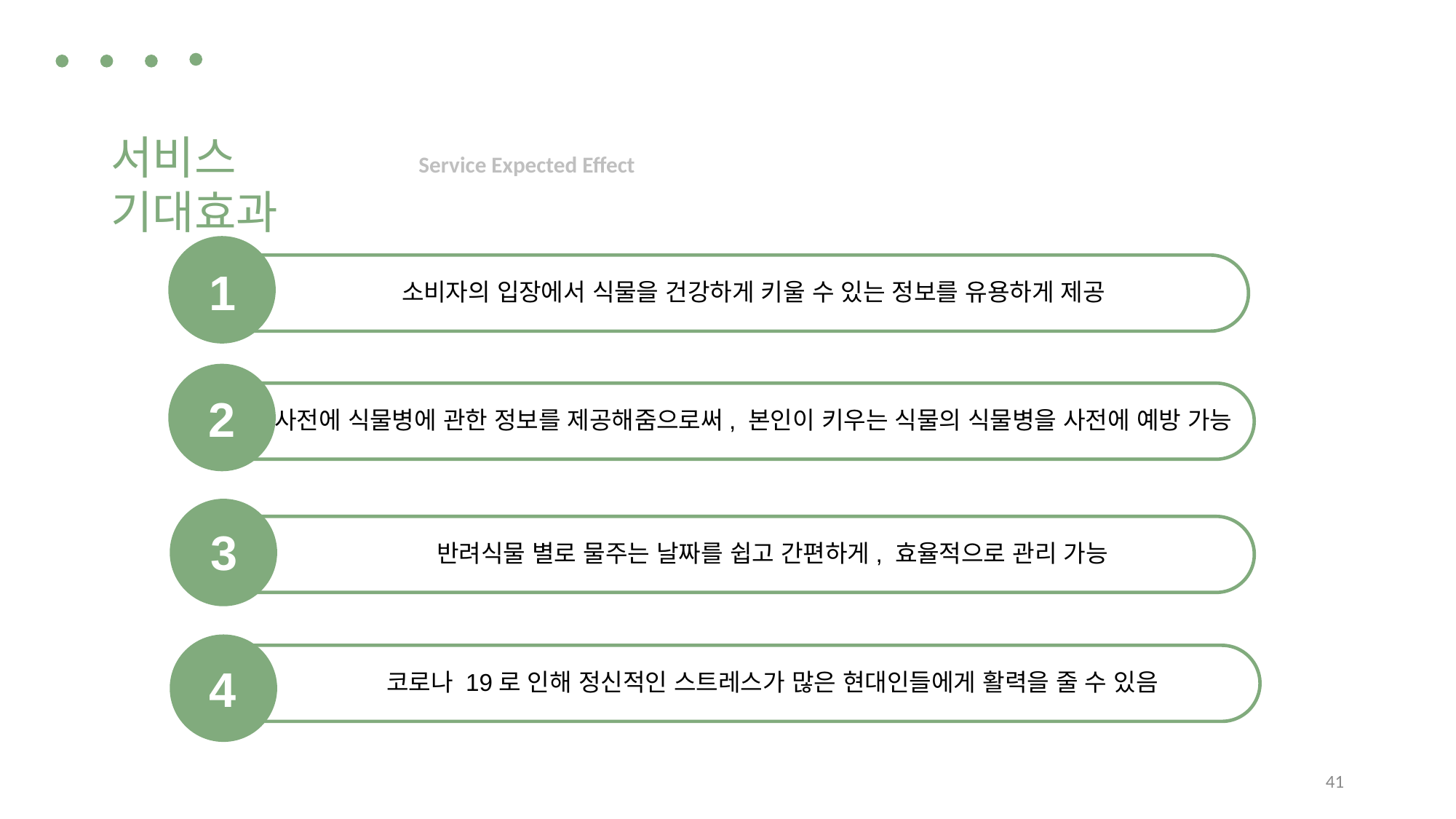

서비스 기대효과
Service Expected Effect

1
소비자의 입장에서 식물을 건강하게 키울 수 있는 정보를 유용하게 제공

2
사전에 식물병에 관한 정보를 제공해줌으로써, 본인이 키우는 식물의 식물병을 사전에 예방 가능

3

반려식물 별로 물주는 날짜를 쉽고 간편하게, 효율적으로 관리 가능

4
코로나 19로 인해 정신적인 스트레스가 많은 현대인들에게 활력을 줄 수 있음
41